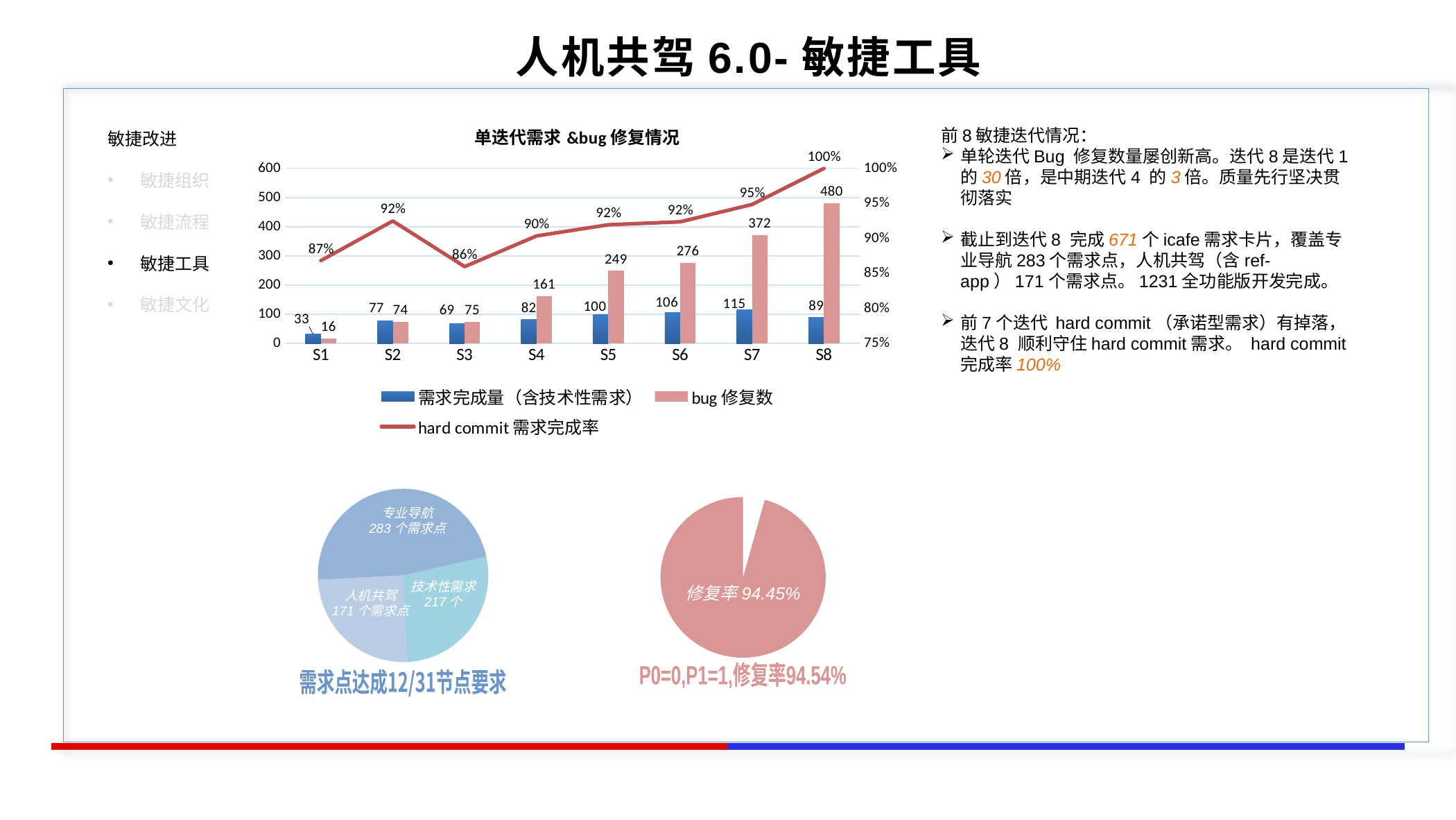

人机共驾6.0-敏捷工具

### Chart: 单迭代需求&bug修复情况

| Category | 需求完成量（含技术性需求） | bug修复数 | hard commit需求完成率 |
|---|---|---|---|
| S1 | 33.0 | 16.0 | 0.868421052631579 |
| S2 | 77.0 | 74.0 | 0.924924924924925 |
| S3 | 69.0 | 75.0 | 0.8598130841121495 |
| S4 | 82.0 | 161.0 | 0.9035812672176309 |
| S5 | 100.0 | 249.0 | 0.9195402298850575 |
| S6 | 106.0 | 276.0 | 0.9237472766884531 |
| S7 | 115.0 | 372.0 | 0.9484536082474226 |
| S8 | 89.0 | 480.0 | 1.0 |
前8敏捷迭代情况：
单轮迭代Bug 修复数量屡创新高。迭代8是迭代1的30倍，是中期迭代4 的3倍。质量先行坚决贯彻落实

截止到迭代8 完成671个icafe需求卡片，覆盖专业导航283个需求点，人机共驾（含ref-app）171个需求点。1231全功能版开发完成。

前7个迭代 hard commit（承诺型需求）有掉落，迭代8 顺利守住hard commit需求。 hard commit 完成率100%
敏捷改进

敏捷组织

敏捷流程

敏捷工具

敏捷文化

专业导航
283个需求点
技术性需求
217个
修复率94.45%
人机共驾
171个需求点
P0=0,P1=1,修复率94.54%
需求点达成12/31节点要求